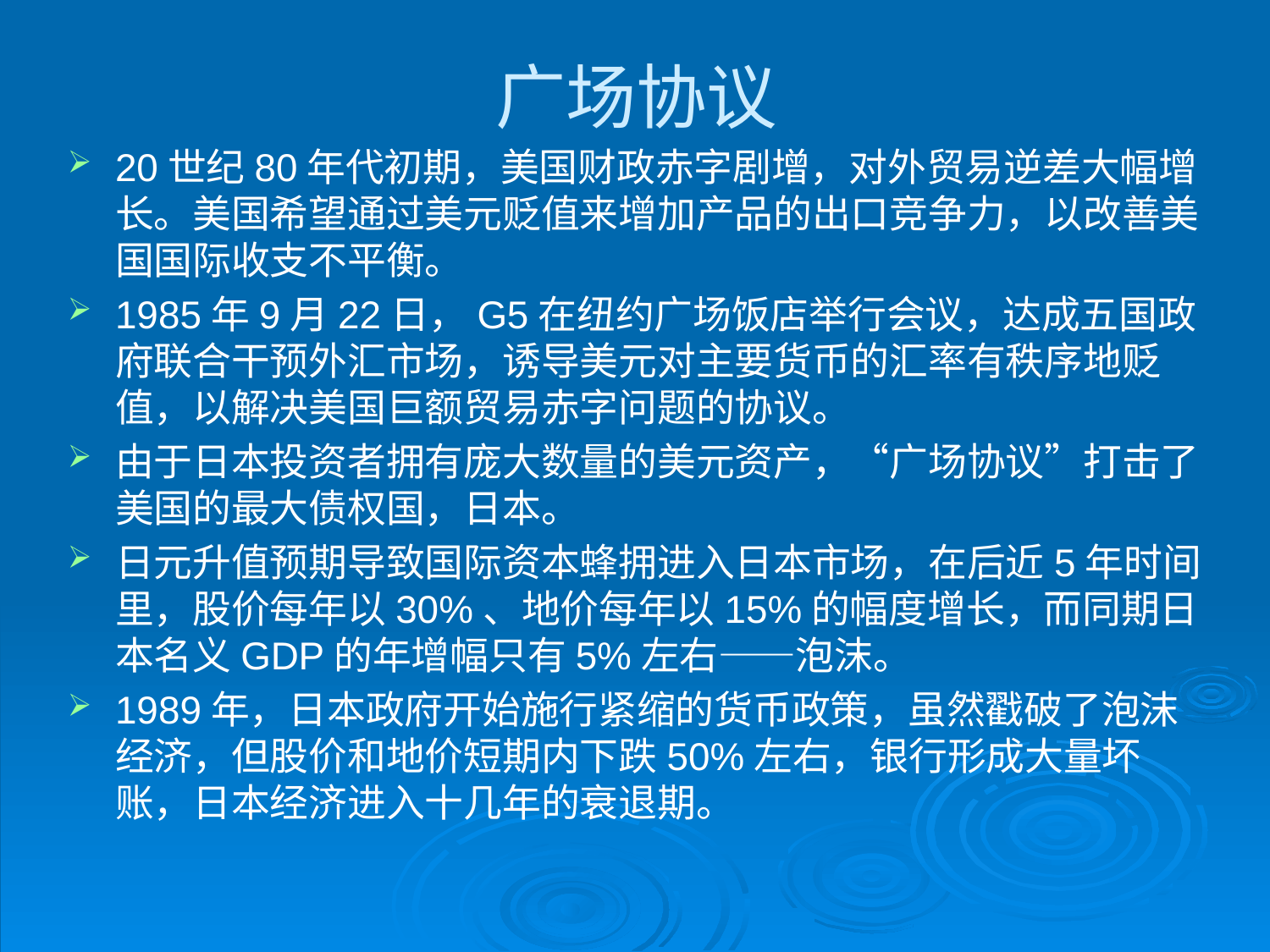

# 广场协议
20世纪80年代初期，美国财政赤字剧增，对外贸易逆差大幅增长。美国希望通过美元贬值来增加产品的出口竞争力，以改善美国国际收支不平衡。
1985年9月22日，G5在纽约广场饭店举行会议，达成五国政府联合干预外汇市场，诱导美元对主要货币的汇率有秩序地贬值，以解决美国巨额贸易赤字问题的协议。
由于日本投资者拥有庞大数量的美元资产，“广场协议”打击了美国的最大债权国，日本。
日元升值预期导致国际资本蜂拥进入日本市场，在后近5年时间里，股价每年以30%、地价每年以15%的幅度增长，而同期日本名义GDP的年增幅只有5%左右——泡沫。
1989年，日本政府开始施行紧缩的货币政策，虽然戳破了泡沫经济，但股价和地价短期内下跌50%左右，银行形成大量坏账，日本经济进入十几年的衰退期。